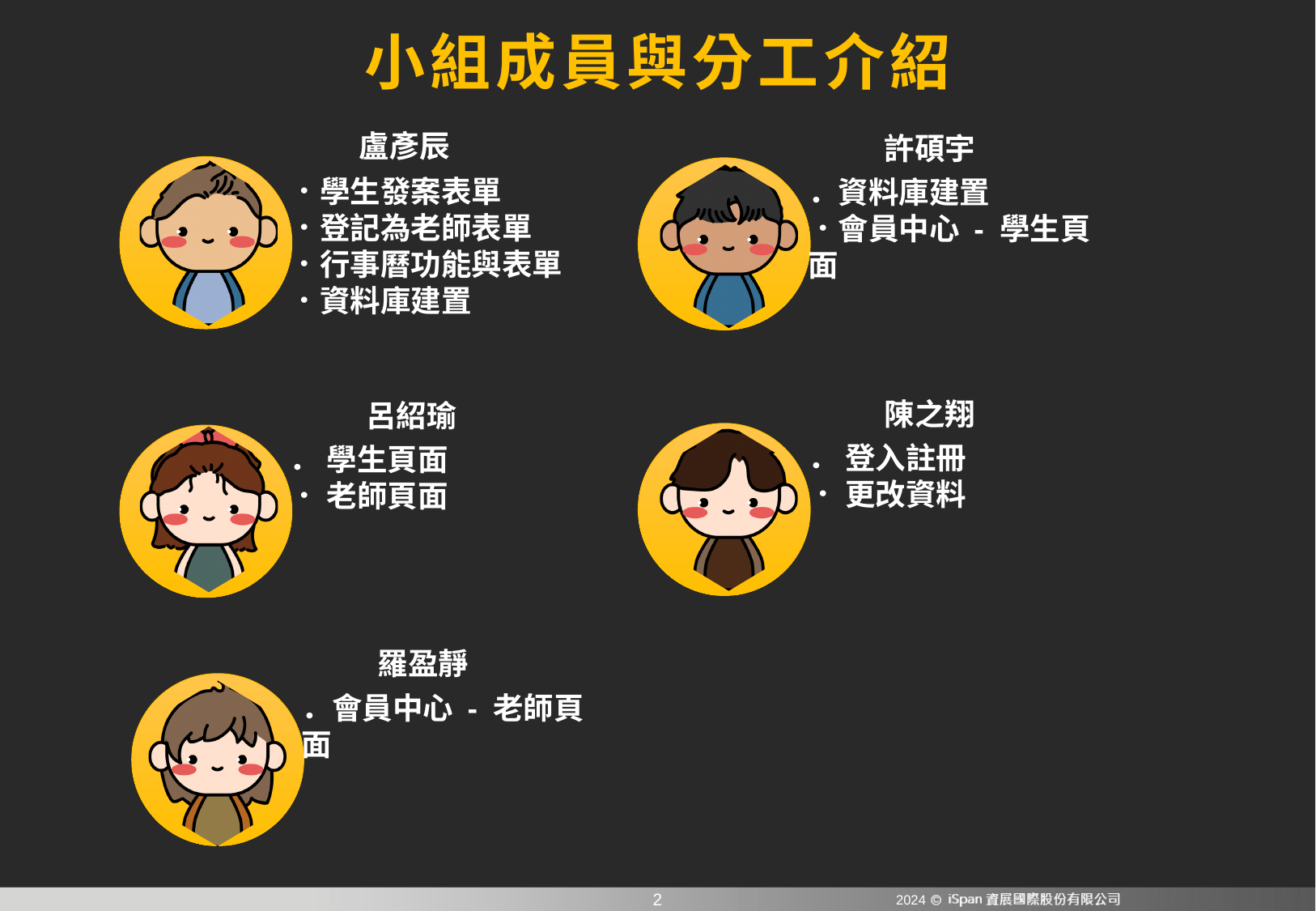

# 小組成員與分工介紹
盧彥辰

．學生發案表單
．登記為老師表單
．行事曆功能與表單
．資料庫建置
許碩宇

．資料庫建置
．會員中心 - 學生頁面

陳之翔

． 登入註冊
． 更改資料
呂紹瑜

． 學生頁面
． 老師頁面

羅盈靜

．會員中心 - 老師頁面

2024